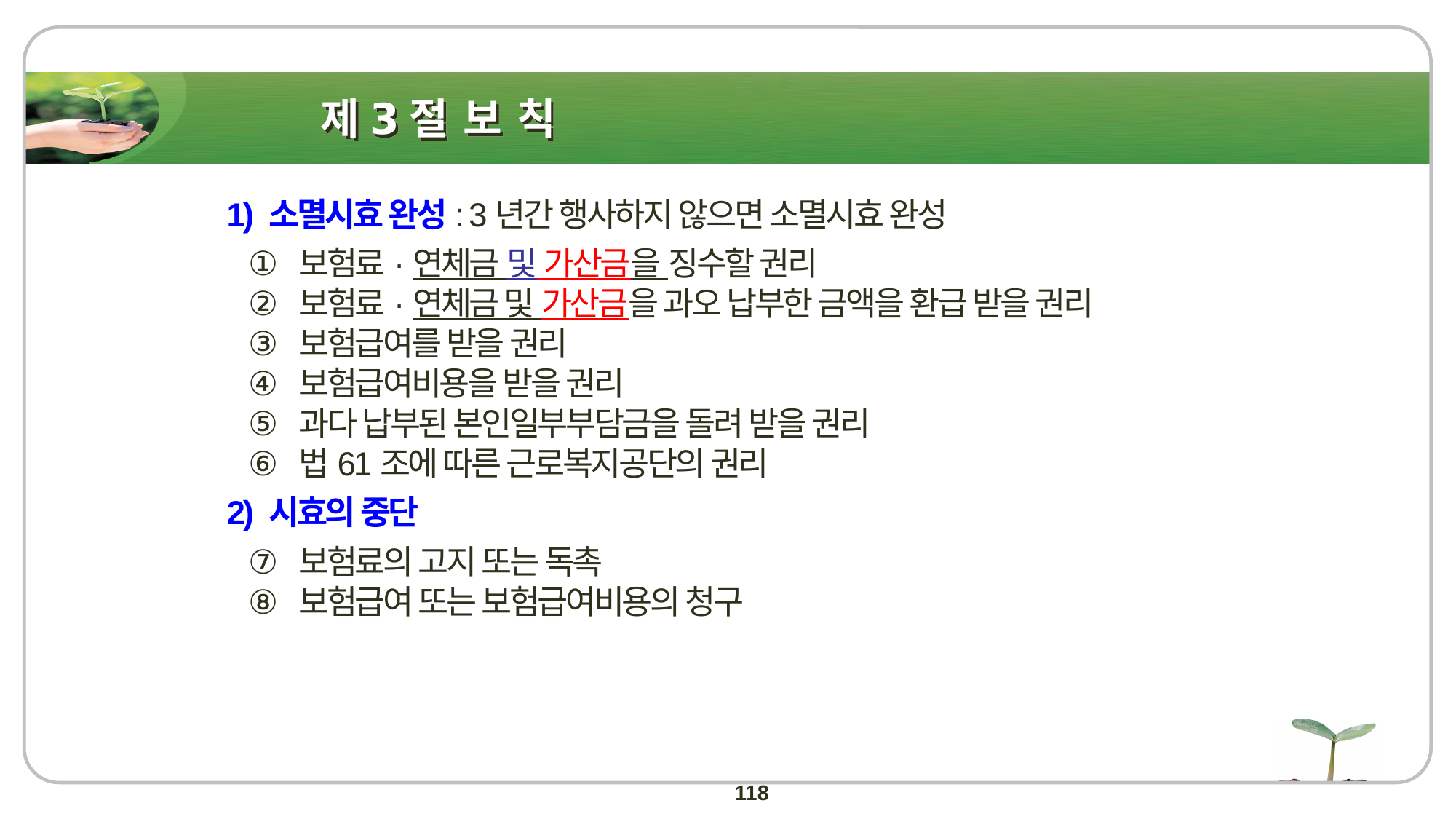

# 제3절 보 칙
1) 소멸시효 완성: 3년간 행사하지 않으면 소멸시효 완성
 보험료·연체금 및 가산금을 징수할 권리
 보험료·연체금 및 가산금을 과오 납부한 금액을 환급 받을 권리
 보험급여를 받을 권리
 보험급여비용을 받을 권리
 과다 납부된 본인일부부담금을 돌려 받을 권리
 법61조에 따른 근로복지공단의 권리
2) 시효의 중단
 보험료의 고지 또는 독촉
 보험급여 또는 보험급여비용의 청구
118